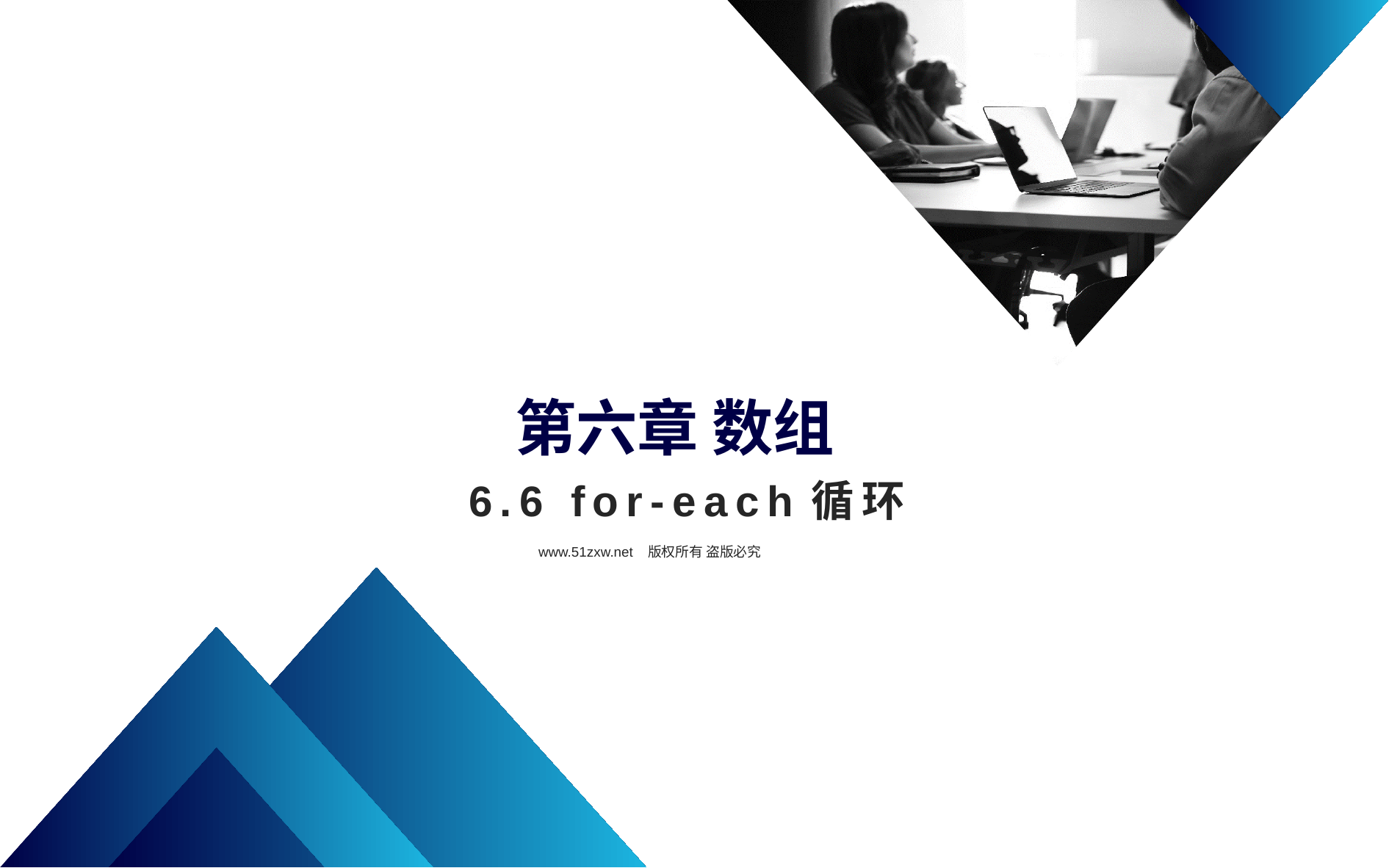

第六章 数组
6.6 for-each循环
www.51zxw.net   版权所有 盗版必究